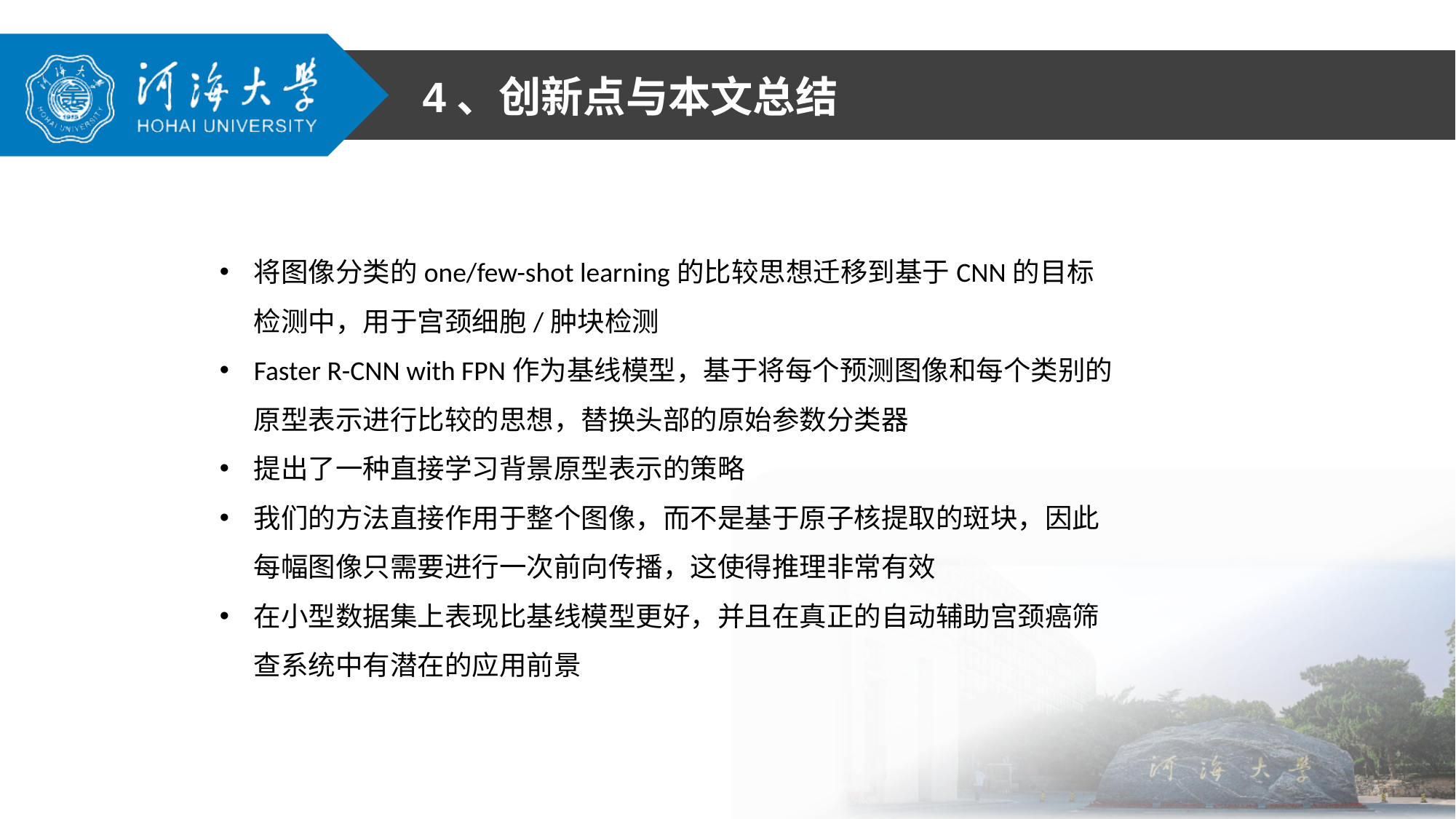

4、创新点与本文总结
将图像分类的one/few-shot learning的比较思想迁移到基于CNN的目标检测中，用于宫颈细胞/肿块检测
Faster R-CNN with FPN作为基线模型，基于将每个预测图像和每个类别的原型表示进行比较的思想，替换头部的原始参数分类器
提出了一种直接学习背景原型表示的策略
我们的方法直接作用于整个图像，而不是基于原子核提取的斑块，因此每幅图像只需要进行一次前向传播，这使得推理非常有效
在小型数据集上表现比基线模型更好，并且在真正的自动辅助宫颈癌筛查系统中有潜在的应用前景